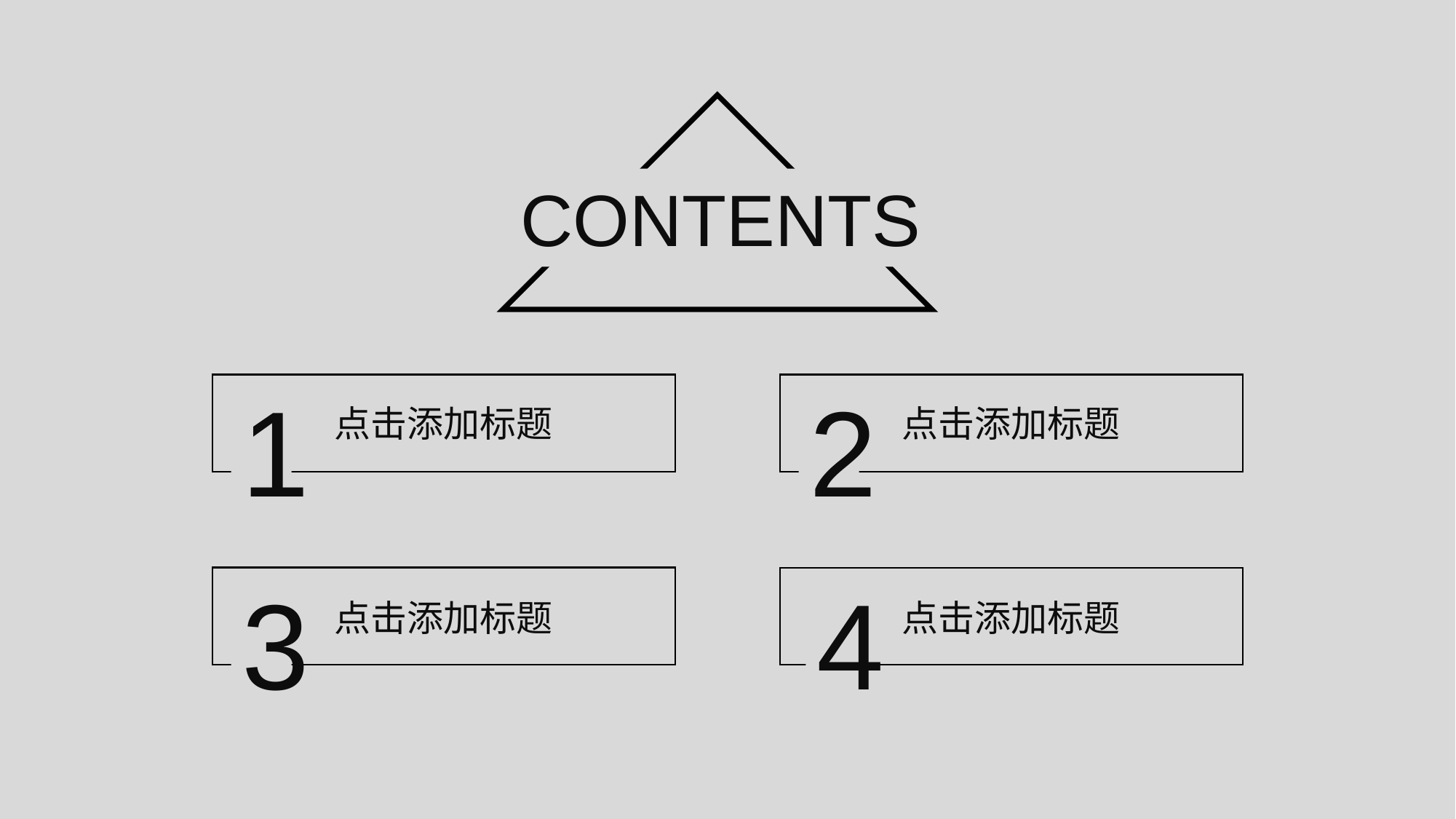

CONTENTS

2
点击添加标题
点击添加标题

1

4
点击添加标题
点击添加标题
3